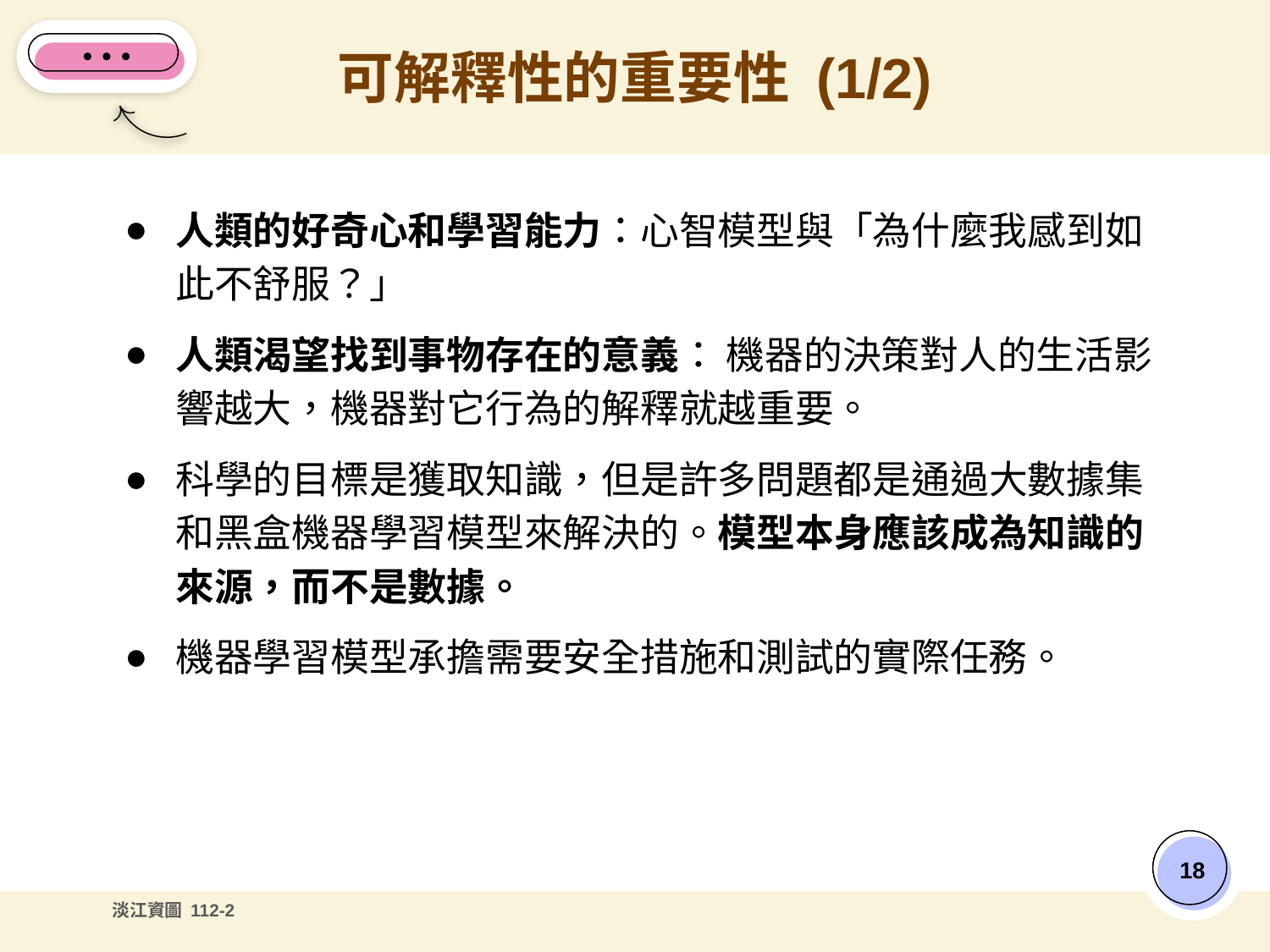

# 可解釋性的重要性 (1/2)
人類的好奇心和學習能力：心智模型與「為什麼我感到如此不舒服？」
⼈類渴望找到事物存在的意義： 機器的決策對人的生活影響越大，機器對它行為的解釋就越重要。
科學的目標是獲取知識，但是許多問題都是通過⼤數據集和⿊盒機器學習模型來解決的。模型本⾝應該成為知識的來源，⽽不是數據。
機器學習模型承擔需要安全措施和測試的實際任務。
18